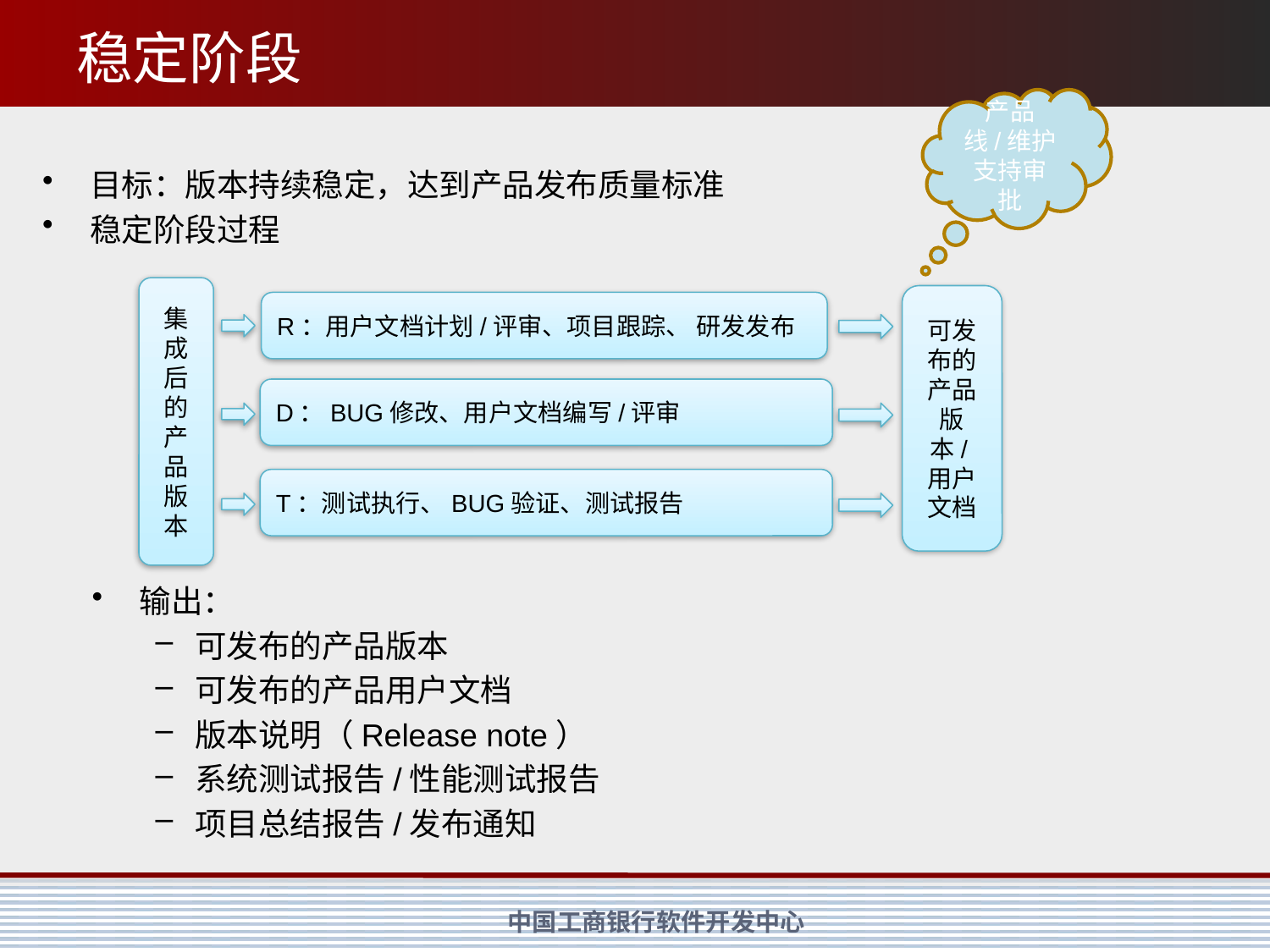

# 稳定阶段
产品线/维护支持审批
目标：版本持续稳定，达到产品发布质量标准
稳定阶段过程
集成后的产品版本
可发布的产品版本/用户文档
R：用户文档计划/评审、项目跟踪、 研发发布

D：BUG修改、用户文档编写/评审

T：测试执行、BUG验证、测试报告

输出：
可发布的产品版本
可发布的产品用户文档
版本说明（Release note）
系统测试报告/性能测试报告
项目总结报告/发布通知